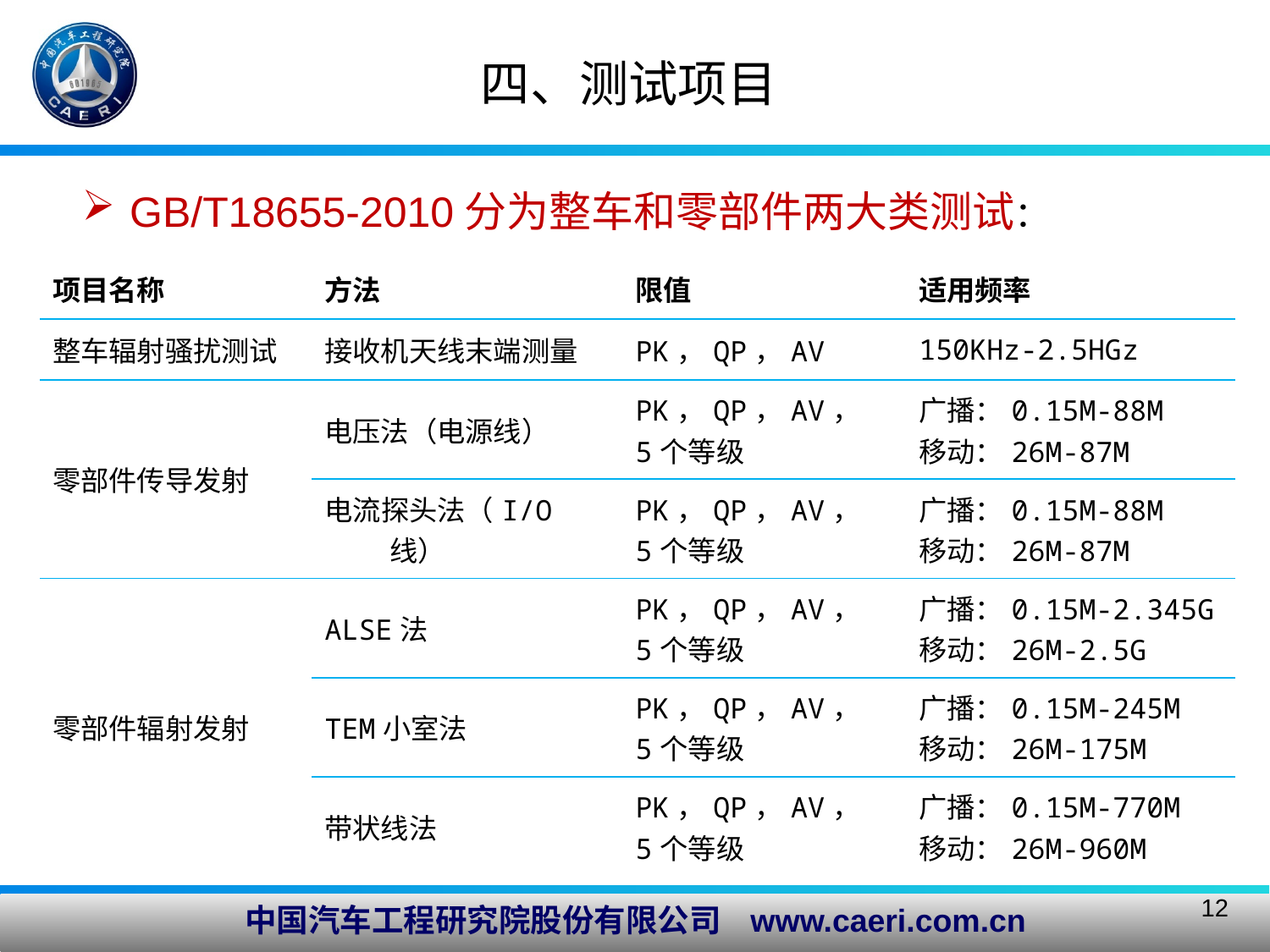

四、测试项目
GB/T18655-2010分为整车和零部件两大类测试：
| 项目名称 | 方法 | 限值 | 适用频率 |
| --- | --- | --- | --- |
| 整车辐射骚扰测试 | 接收机天线末端测量 | PK，QP，AV | 150KHz-2.5HGz |
| 零部件传导发射 | 电压法（电源线） | PK，QP，AV， 5个等级 | 广播：0.15M-88M 移动：26M-87M |
|  | 电流探头法（I/O线） | PK，QP，AV， 5个等级 | 广播：0.15M-88M 移动：26M-87M |
| 零部件辐射发射 | ALSE法 | PK，QP，AV， 5个等级 | 广播：0.15M-2.345G 移动：26M-2.5G |
|  | TEM小室法 | PK，QP，AV， 5个等级 | 广播：0.15M-245M 移动：26M-175M |
|  | 带状线法 | PK，QP，AV， 5个等级 | 广播：0.15M-770M 移动：26M-960M |
12